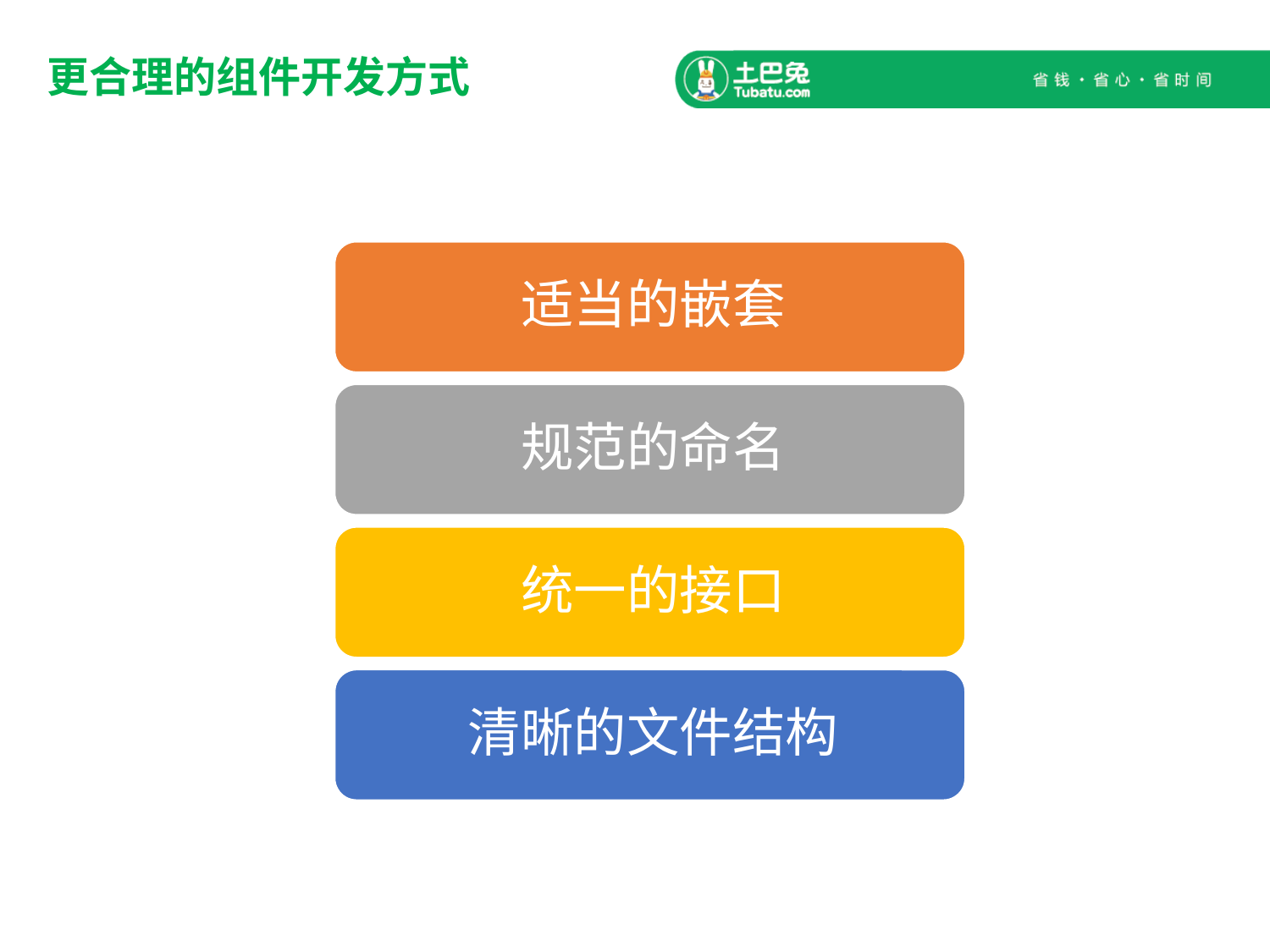

# 更合理的组件开发方式
适当的嵌套
规范的命名
统一的接口
清晰的文件结构